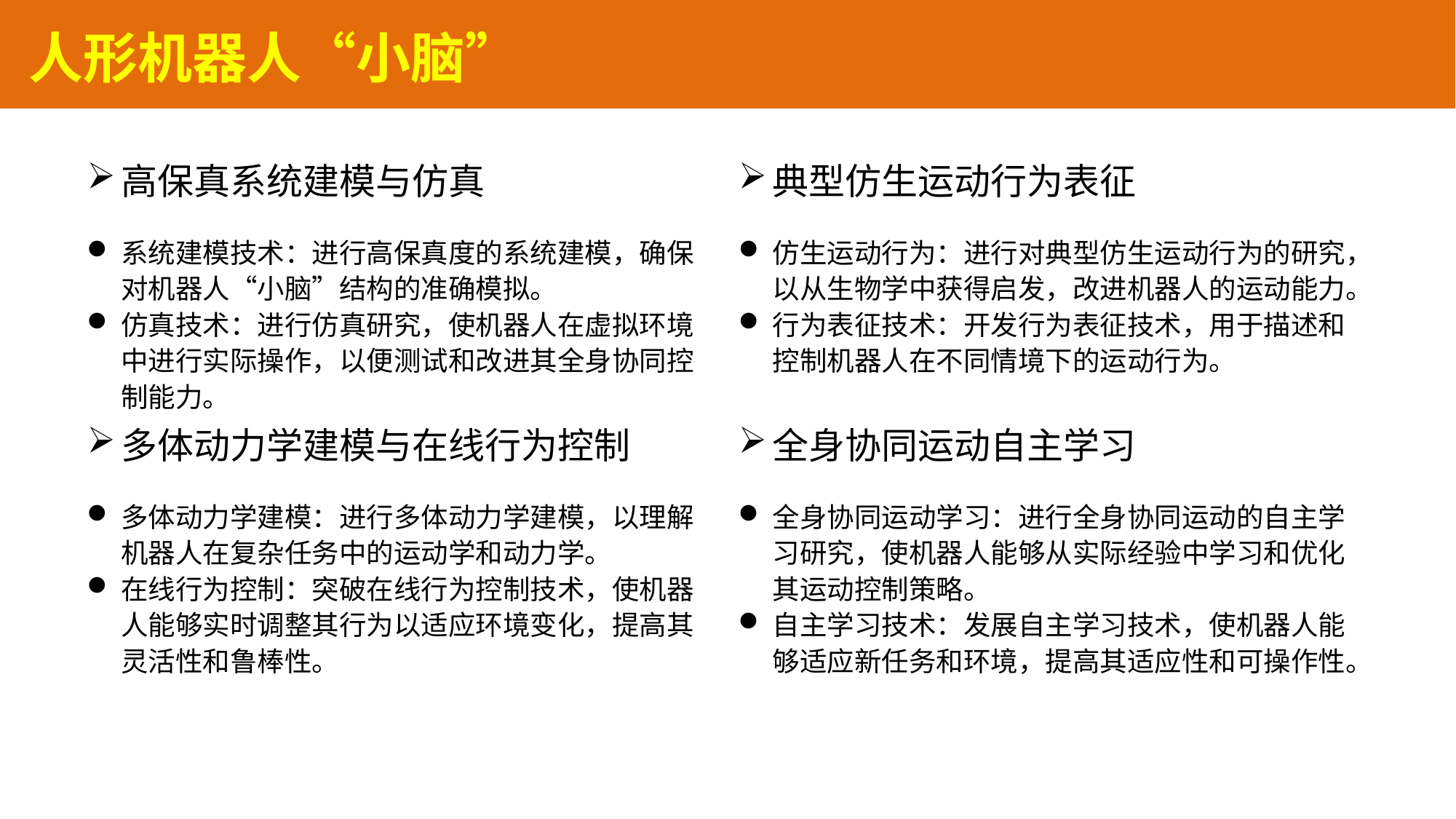

人形机器人“小脑”
高保真系统建模与仿真
典型仿生运动行为表征
系统建模技术：进行高保真度的系统建模，确保对机器人“小脑”结构的准确模拟。
仿真技术：进行仿真研究，使机器人在虚拟环境中进行实际操作，以便测试和改进其全身协同控制能力。
仿生运动行为：进行对典型仿生运动行为的研究，以从生物学中获得启发，改进机器人的运动能力。
行为表征技术：开发行为表征技术，用于描述和控制机器人在不同情境下的运动行为。
多体动力学建模与在线行为控制
全身协同运动自主学习
多体动力学建模：进行多体动力学建模，以理解机器人在复杂任务中的运动学和动力学。
在线行为控制：突破在线行为控制技术，使机器人能够实时调整其行为以适应环境变化，提高其灵活性和鲁棒性。
全身协同运动学习：进行全身协同运动的自主学习研究，使机器人能够从实际经验中学习和优化其运动控制策略。
自主学习技术：发展自主学习技术，使机器人能够适应新任务和环境，提高其适应性和可操作性。